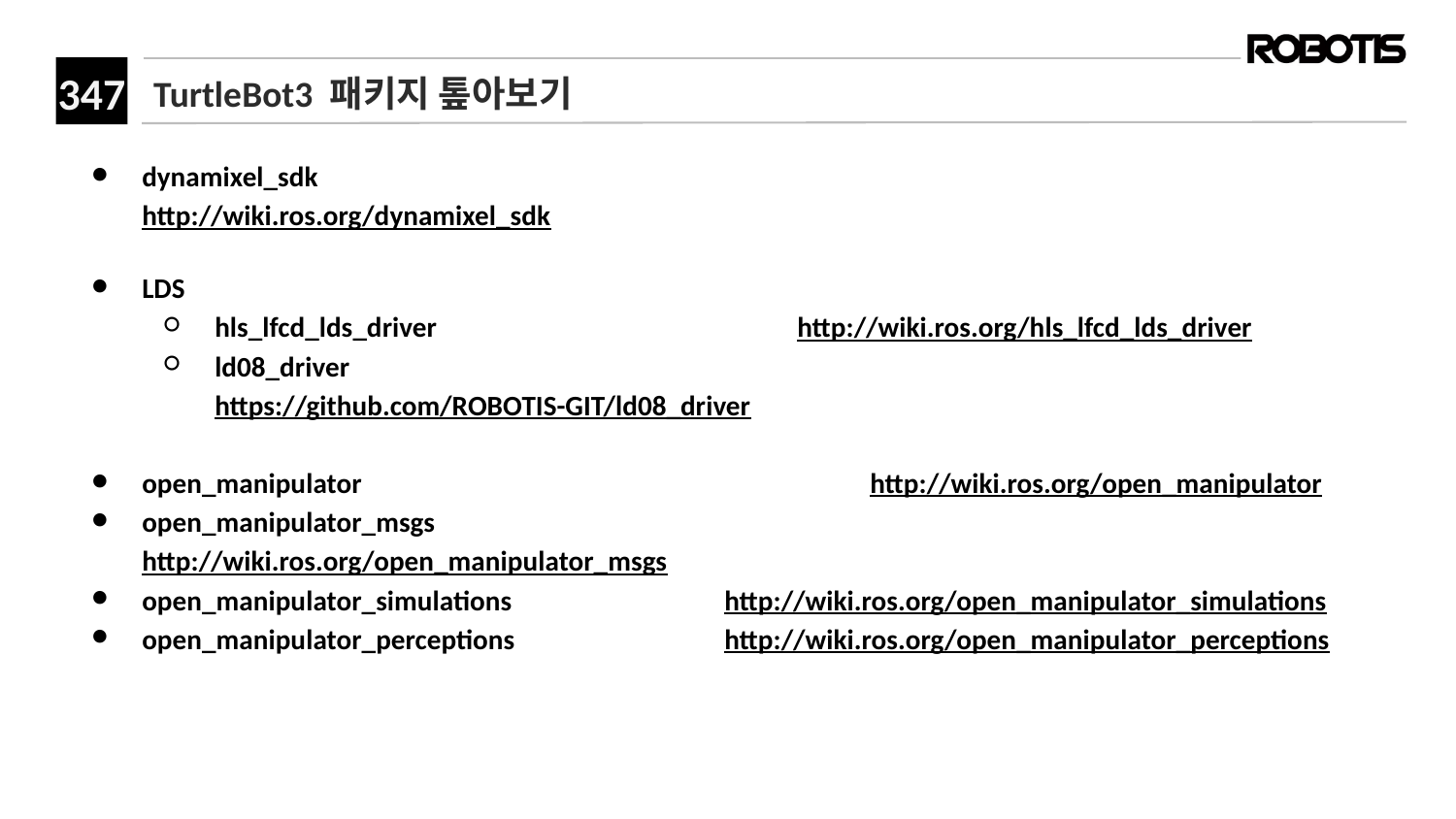

# TurtleBot3 패키지 톺아보기
dynamixel_sdk					http://wiki.ros.org/dynamixel_sdk
LDS
hls_lfcd_lds_driver			http://wiki.ros.org/hls_lfcd_lds_driver
ld08_driver					https://github.com/ROBOTIS-GIT/ld08_driver
open_manipulator				http://wiki.ros.org/open_manipulator
open_manipulator_msgs			http://wiki.ros.org/open_manipulator_msgs
open_manipulator_simulations		http://wiki.ros.org/open_manipulator_simulations
open_manipulator_perceptions		http://wiki.ros.org/open_manipulator_perceptions